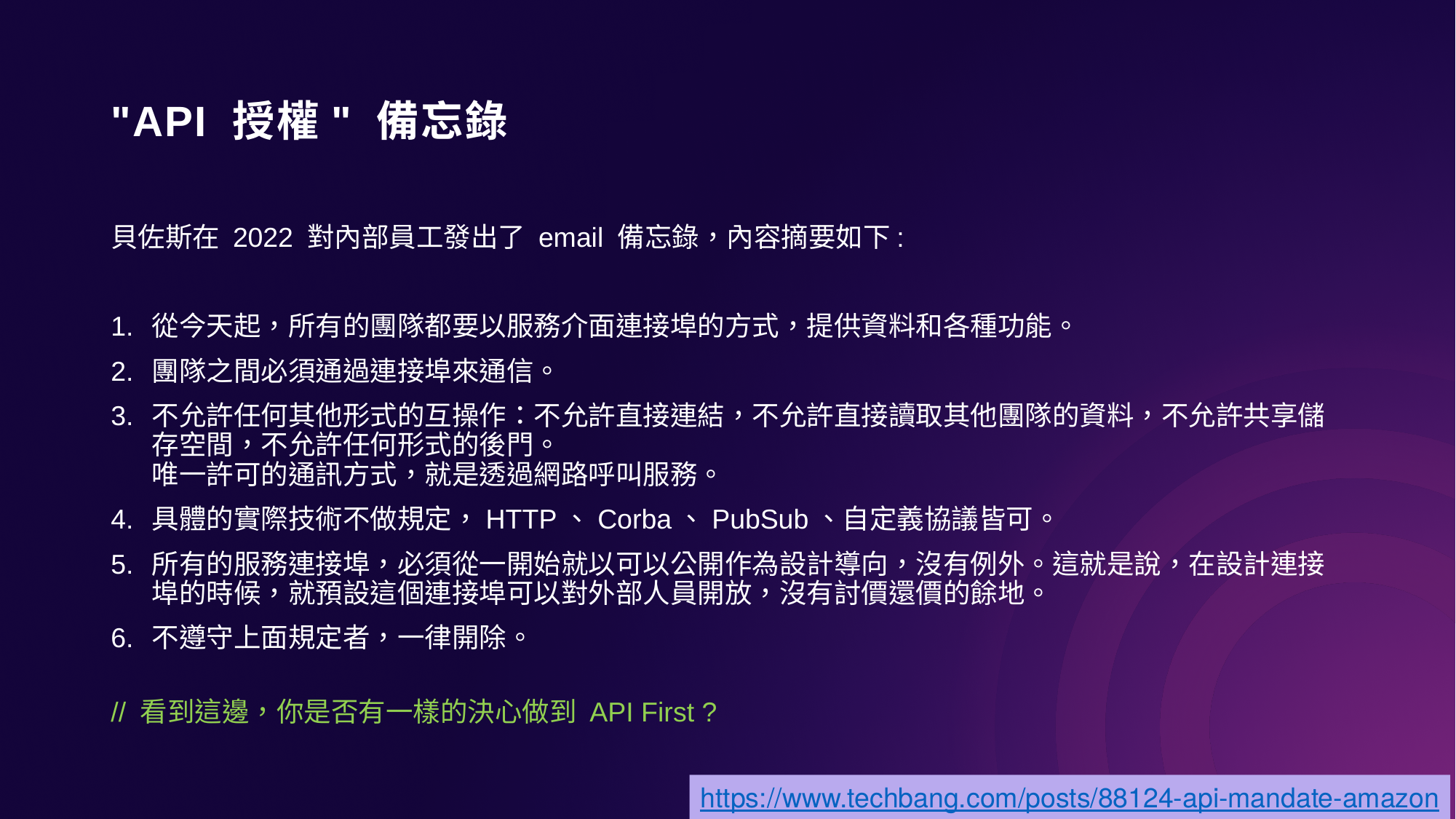

# "API 授權" 備忘錄
貝佐斯在 2022 對內部員工發出了 email 備忘錄，內容摘要如下:

從今天起，所有的團隊都要以服務介面連接埠的方式，提供資料和各種功能。
團隊之間必須通過連接埠來通信。
不允許任何其他形式的互操作：不允許直接連結，不允許直接讀取其他團隊的資料，不允許共享儲存空間，不允許任何形式的後門。
唯一許可的通訊方式，就是透過網路呼叫服務。
具體的實際技術不做規定，HTTP、Corba、PubSub、自定義協議皆可。
所有的服務連接埠，必須從一開始就以可以公開作為設計導向，沒有例外。這就是說，在設計連接埠的時候，就預設這個連接埠可以對外部人員開放，沒有討價還價的餘地。
不遵守上面規定者，一律開除。
// 看到這邊，你是否有一樣的決心做到 API First ?

https://www.techbang.com/posts/88124-api-mandate-amazon